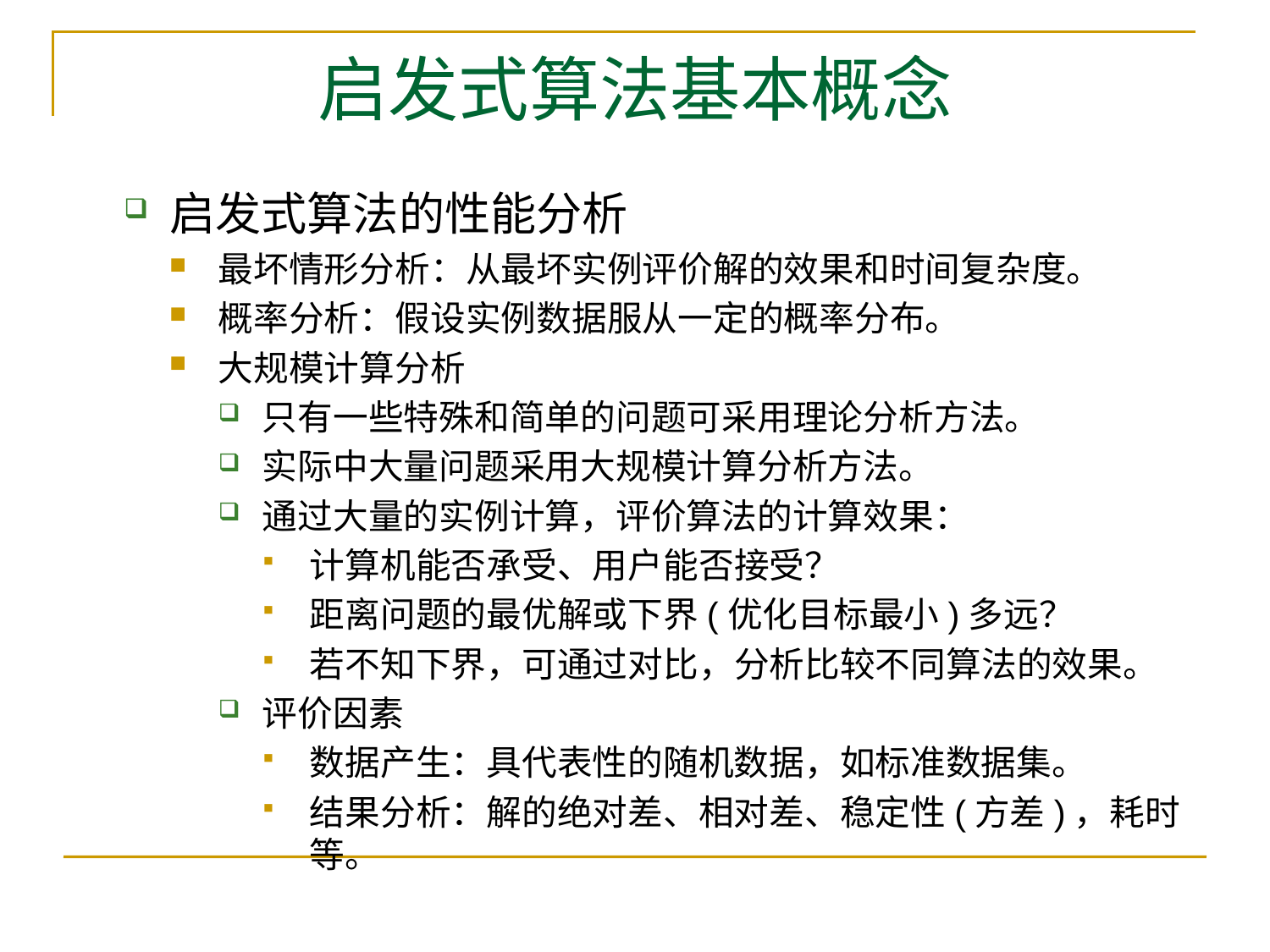

# 启发式算法基本概念
启发式算法的性能分析
最坏情形分析：从最坏实例评价解的效果和时间复杂度。
概率分析：假设实例数据服从一定的概率分布。
大规模计算分析
只有一些特殊和简单的问题可采用理论分析方法。
实际中大量问题采用大规模计算分析方法。
通过大量的实例计算，评价算法的计算效果：
计算机能否承受、用户能否接受？
距离问题的最优解或下界(优化目标最小)多远？
若不知下界，可通过对比，分析比较不同算法的效果。
评价因素
数据产生：具代表性的随机数据，如标准数据集。
结果分析：解的绝对差、相对差、稳定性(方差)，耗时等。